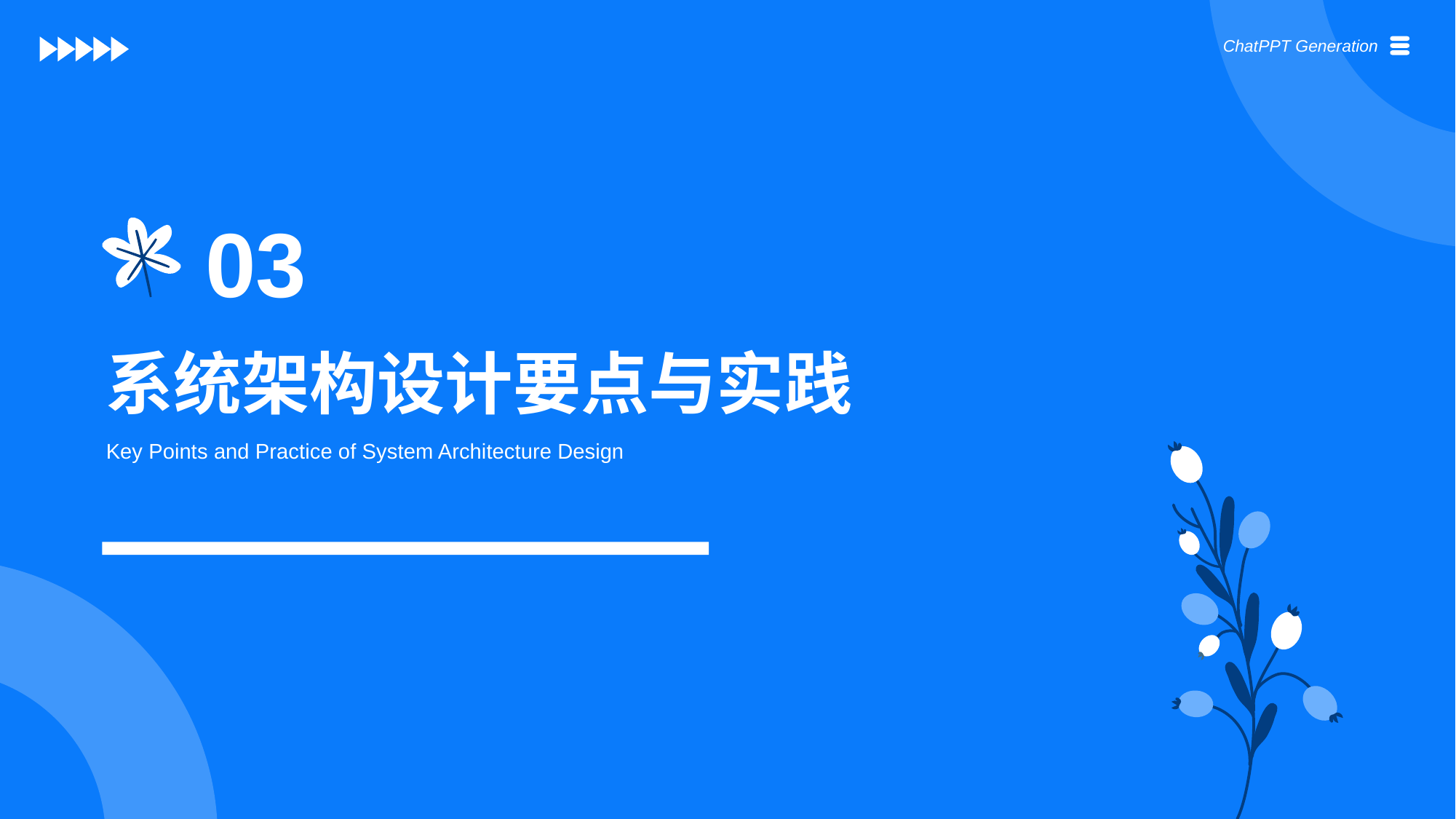

ChatPPT Generation

03

系统架构设计要点与实践
Key Points and Practice of System Architecture Design